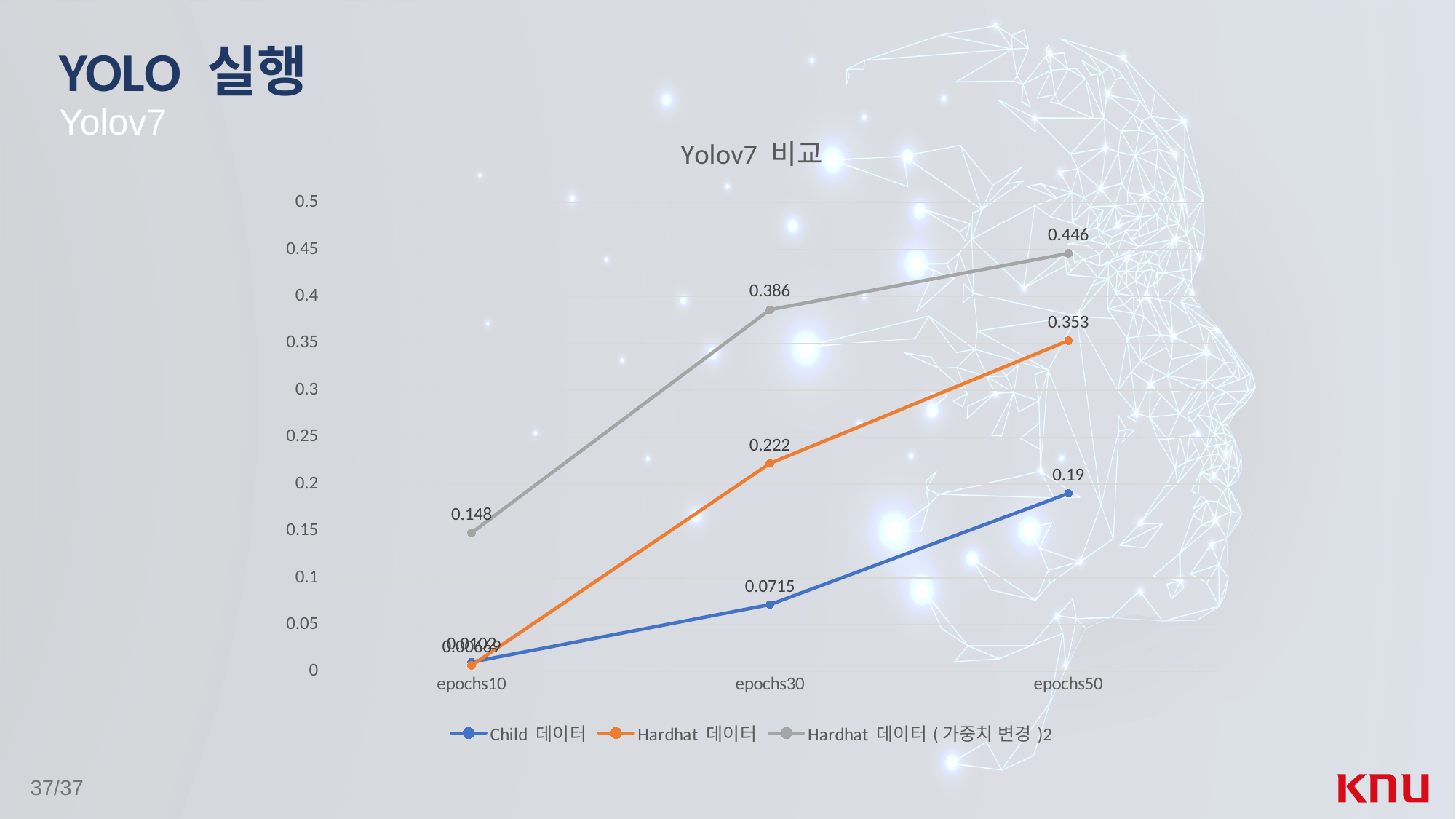

# YOLO 실행
Yolov7

### Chart: Yolov7 비교

| Category | Child 데이터 | Hardhat 데이터 | Hardhat 데이터(가중치 변경)2 |
|---|---|---|---|
| epochs10 | 0.0102 | 0.00669 | 0.148 |
| epochs30 | 0.0715 | 0.222 | 0.386 |
| epochs50 | 0.19 | 0.353 | 0.446 |